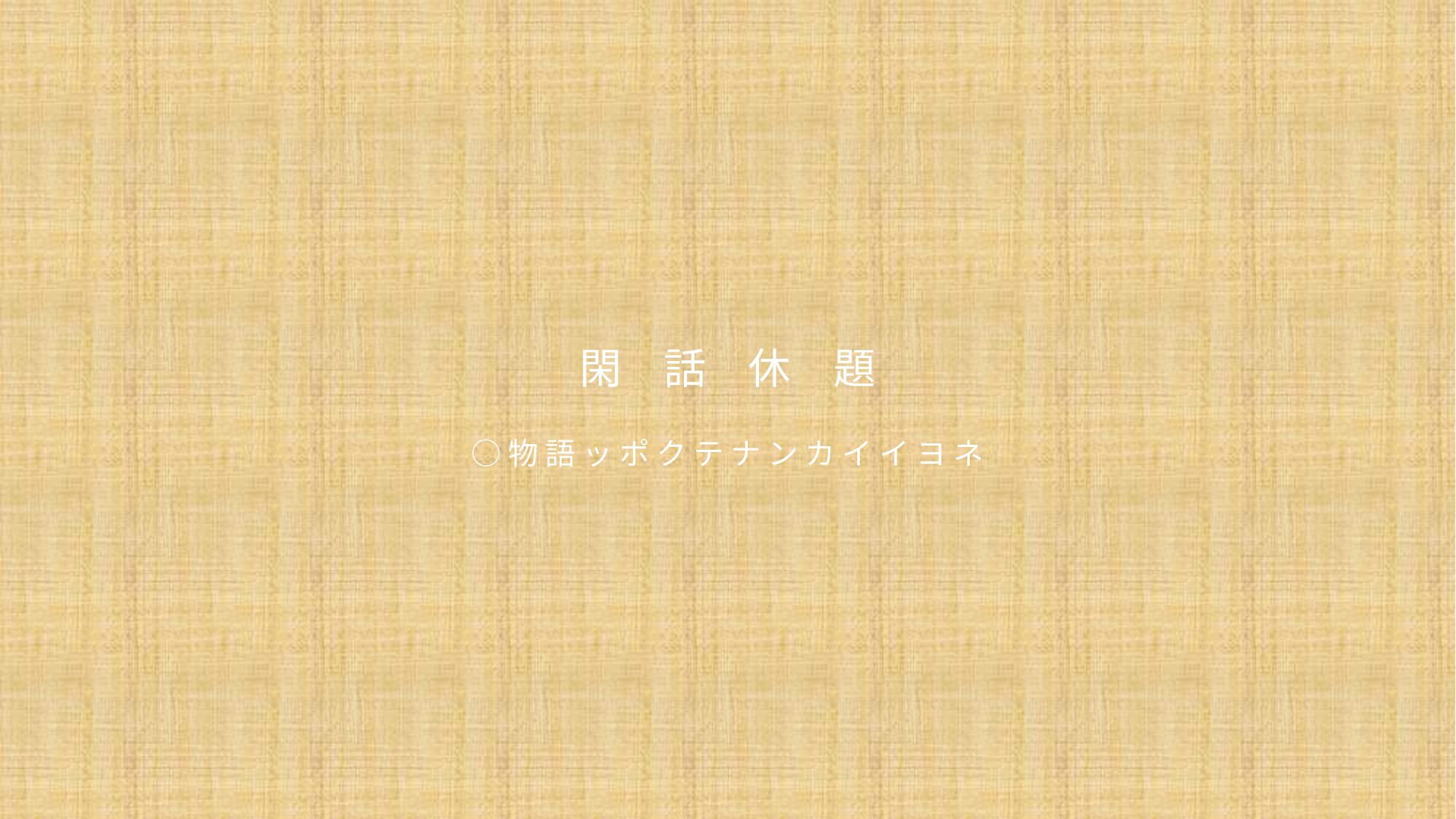

# 閑　話　休　題 ○ 物 語 ッ ポ ク テ ナ ン カ イ イ ヨ ネ